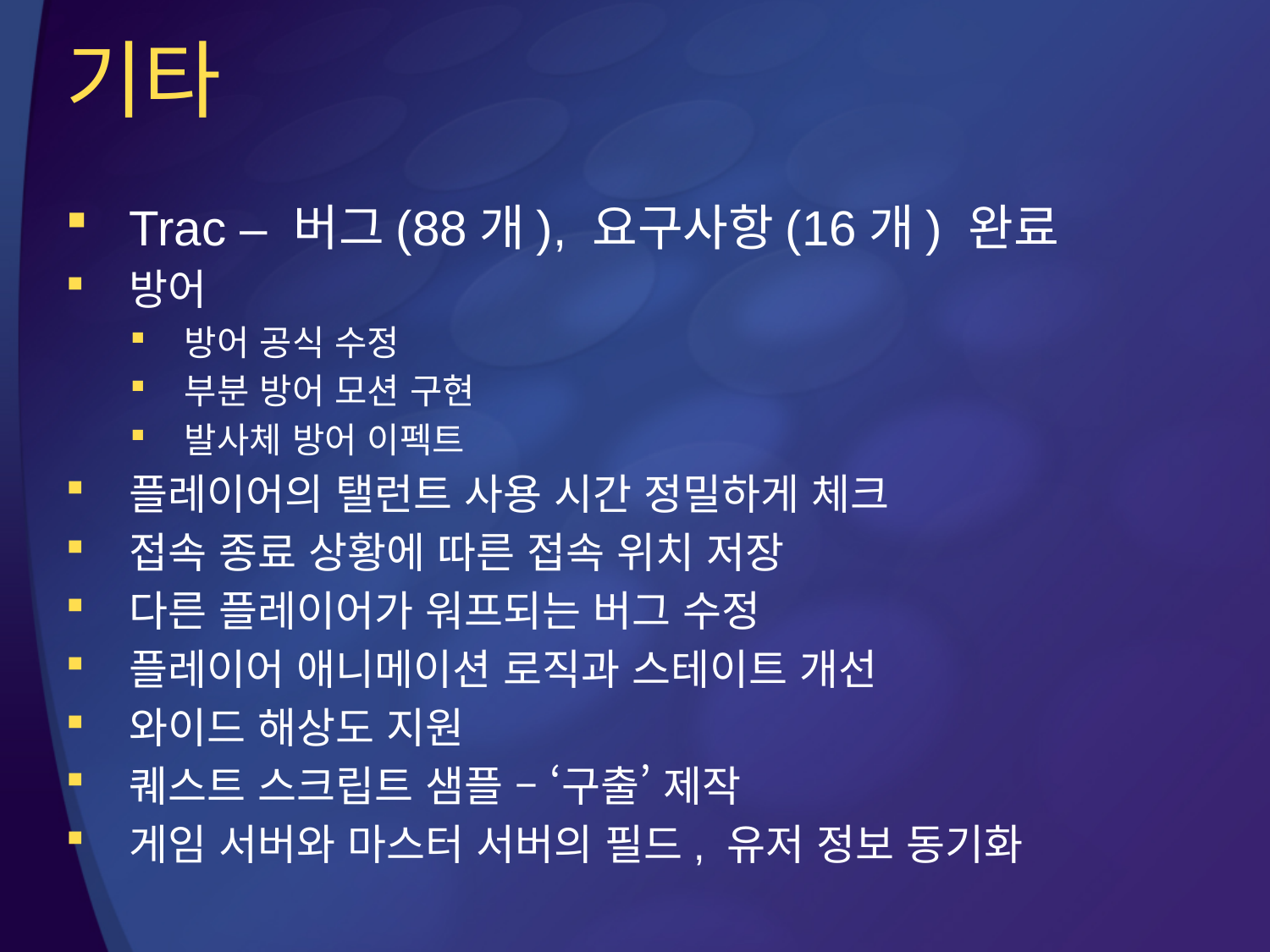

# 기타
Trac – 버그(88개), 요구사항(16개) 완료
방어
방어 공식 수정
부분 방어 모션 구현
발사체 방어 이펙트
플레이어의 탤런트 사용 시간 정밀하게 체크
접속 종료 상황에 따른 접속 위치 저장
다른 플레이어가 워프되는 버그 수정
플레이어 애니메이션 로직과 스테이트 개선
와이드 해상도 지원
퀘스트 스크립트 샘플 – ‘구출’ 제작
게임 서버와 마스터 서버의 필드, 유저 정보 동기화